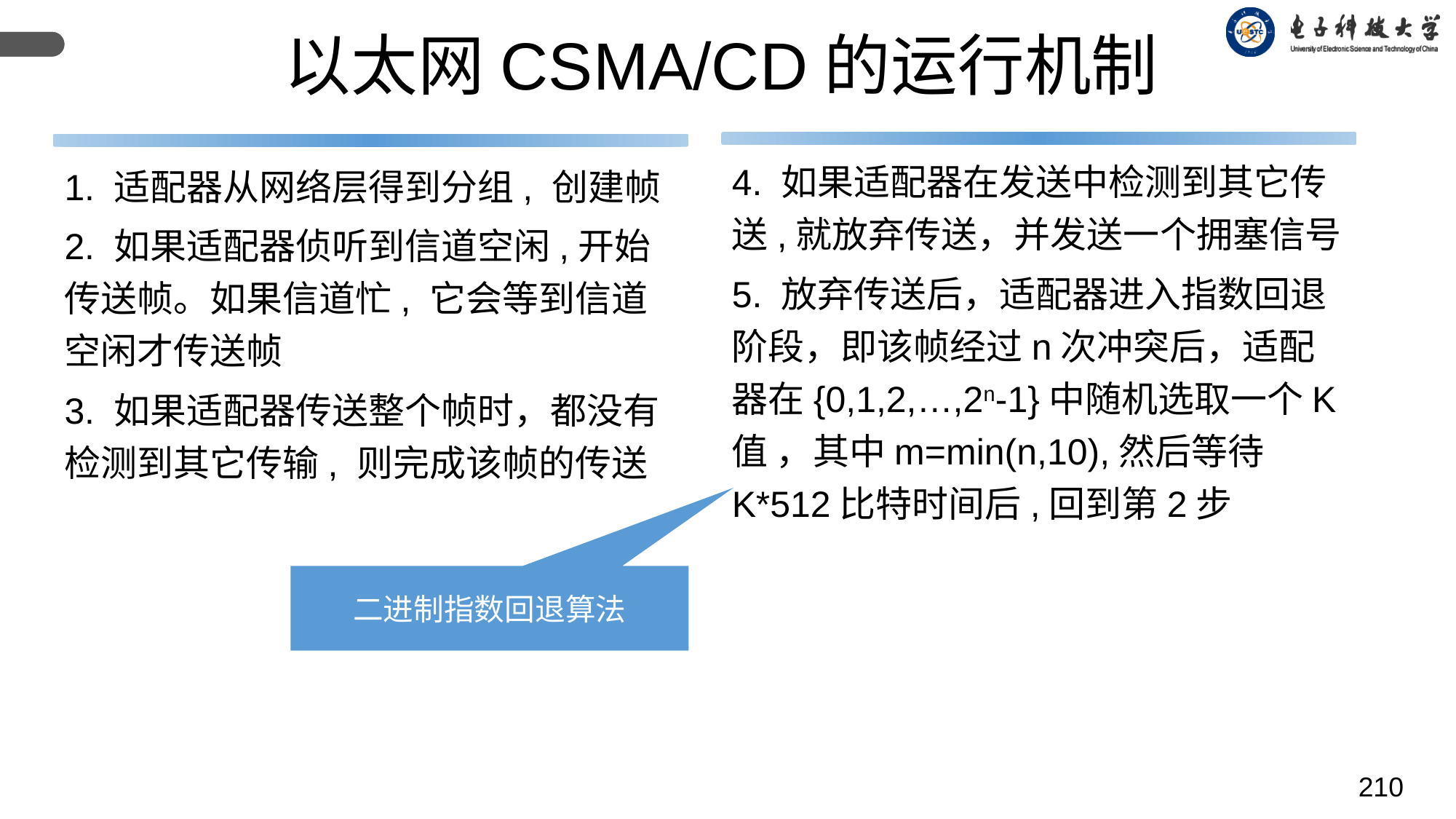

以太网CSMA/CD的运行机制

4. 如果适配器在发送中检测到其它传送,就放弃传送，并发送一个拥塞信号
5. 放弃传送后，适配器进入指数回退阶段，即该帧经过n次冲突后，适配器在{0,1,2,…,2n-1}中随机选取一个K值 ，其中m=min(n,10),然后等待K*512比特时间后,回到第2步
1. 适配器从网络层得到分组, 创建帧
2. 如果适配器侦听到信道空闲,开始传送帧。如果信道忙, 它会等到信道空闲才传送帧
3. 如果适配器传送整个帧时，都没有检测到其它传输, 则完成该帧的传送
二进制指数回退算法
210